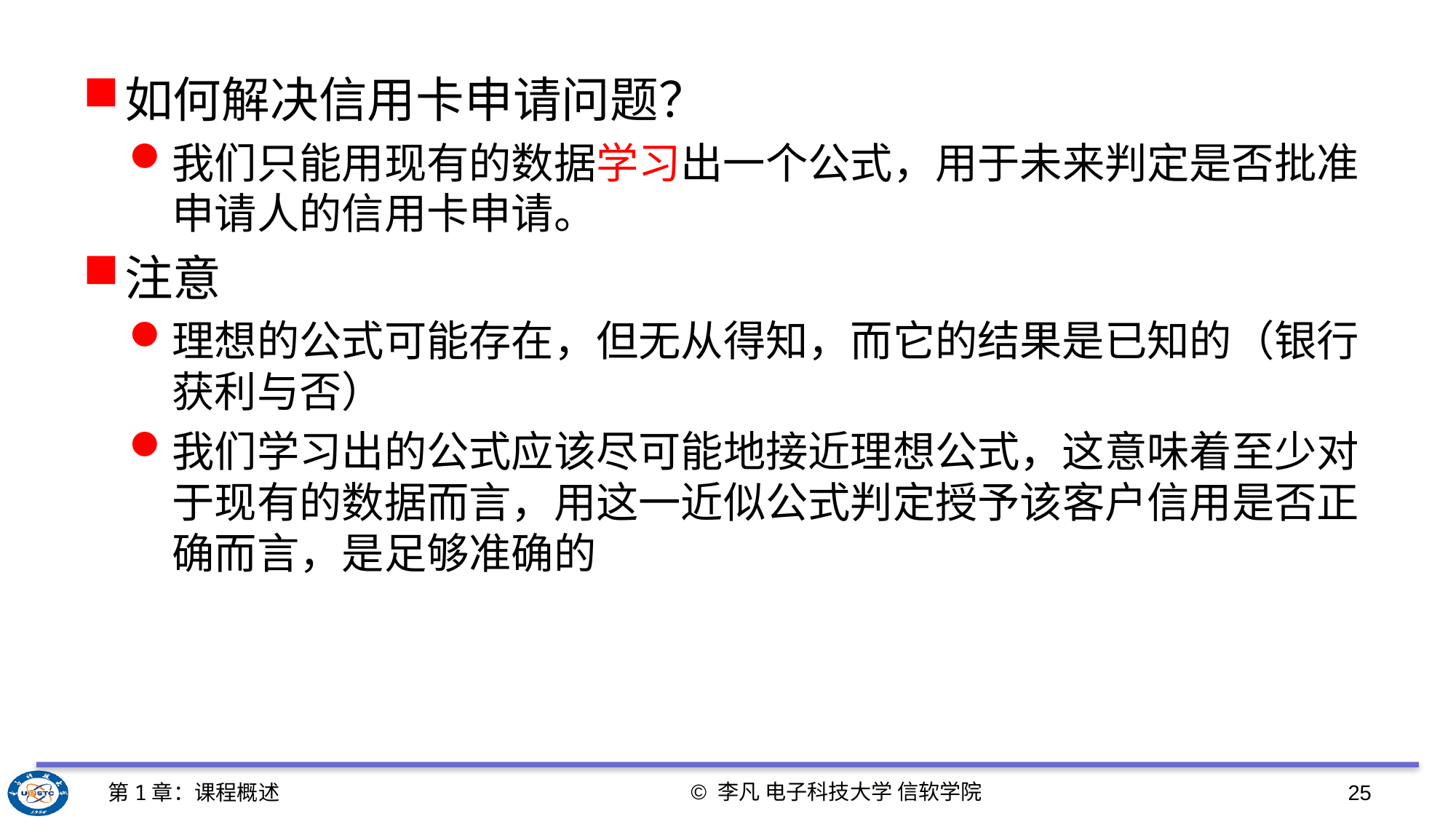

如何解决信用卡申请问题？
我们只能用现有的数据学习出一个公式，用于未来判定是否批准申请人的信用卡申请。
注意
理想的公式可能存在，但无从得知，而它的结果是已知的（银行获利与否）
我们学习出的公式应该尽可能地接近理想公式，这意味着至少对于现有的数据而言，用这一近似公式判定授予该客户信用是否正确而言，是足够准确的
© 李凡 电子科技大学 信软学院
第1章：课程概述
25